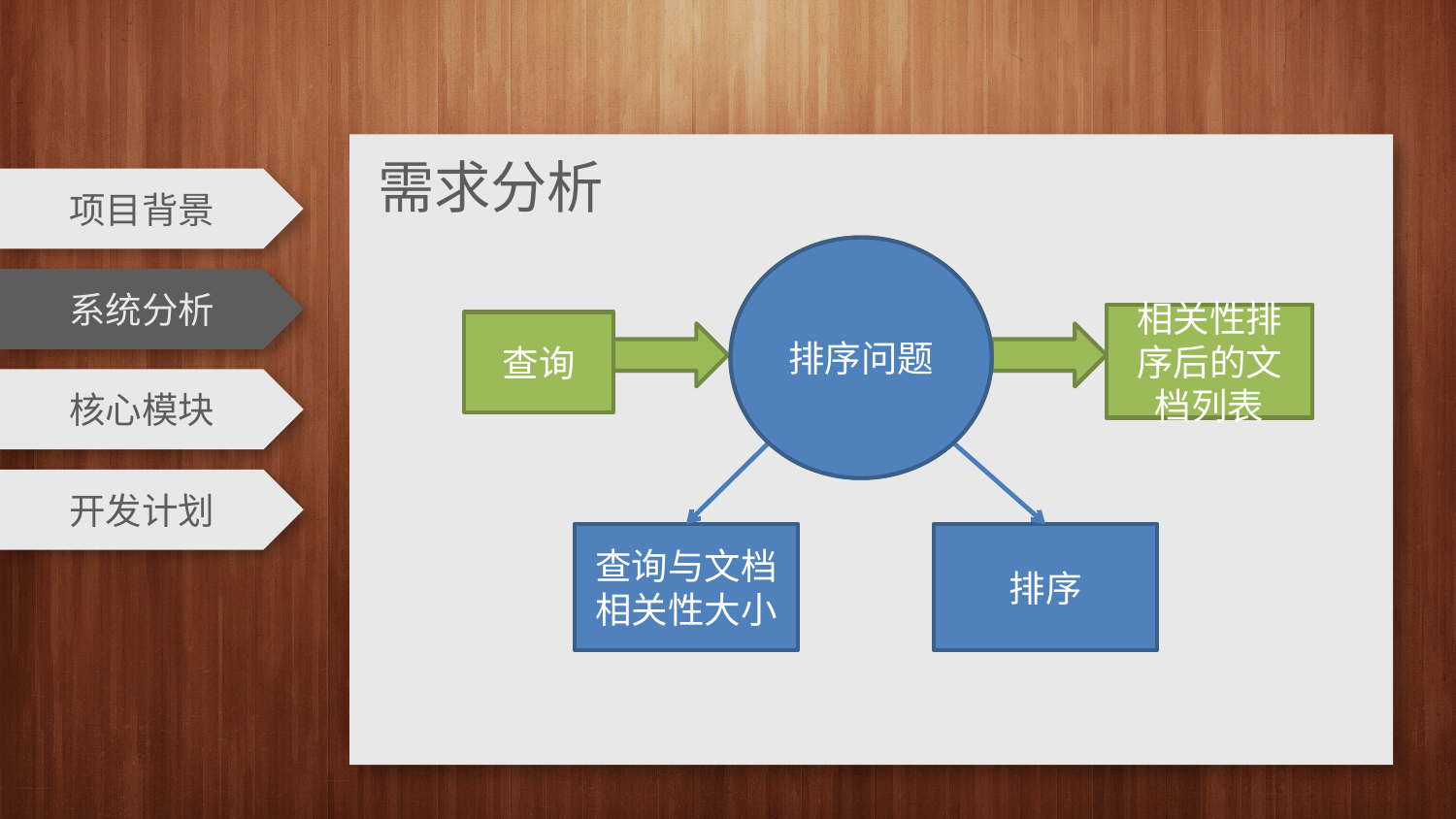

需求分析
项目背景
搜索引擎
相关性排序后的文档列表
查询

排序问题
系统分析
核心模块
开发计划
查询与文档相关性大小
排序